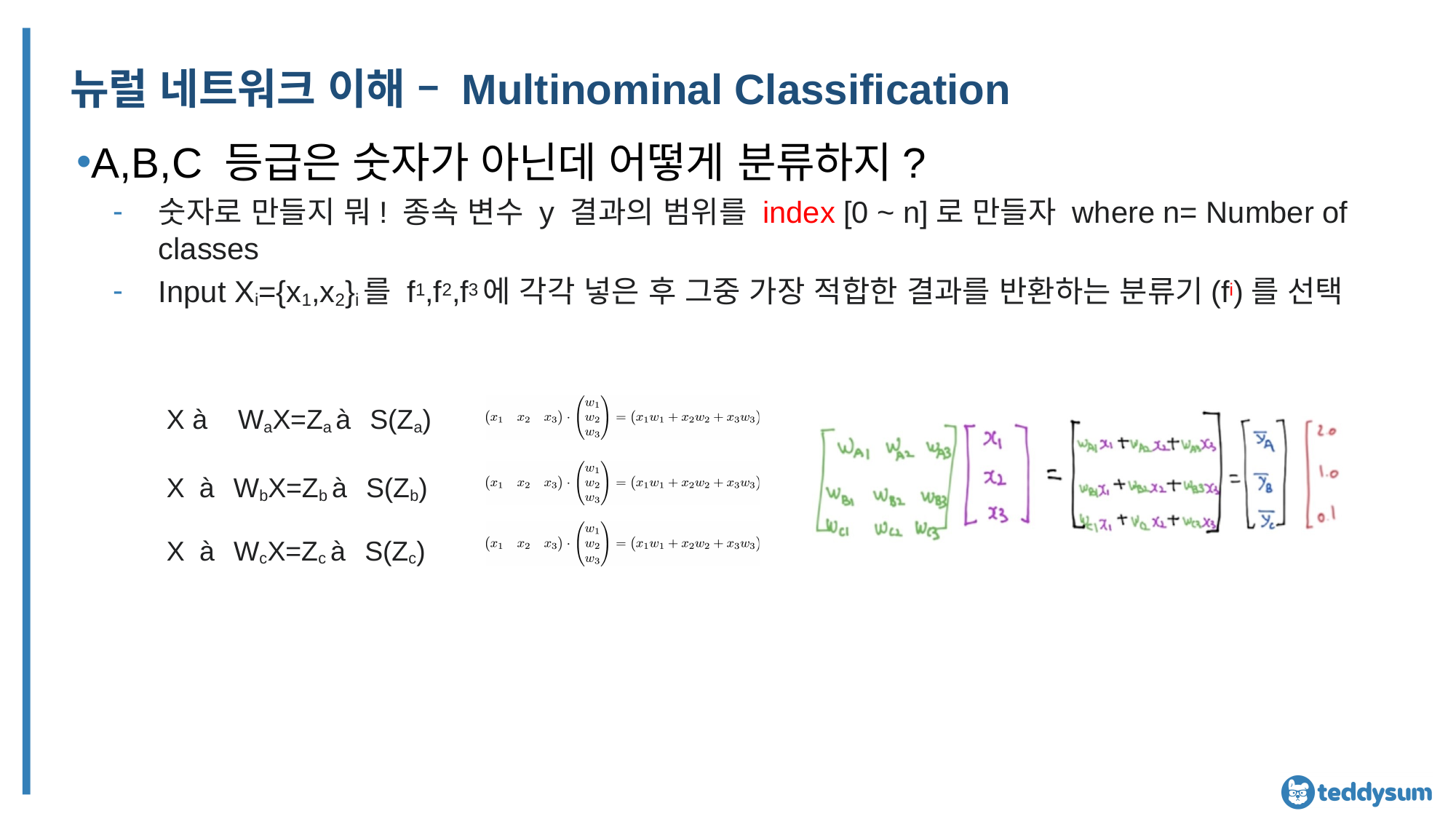

# 뉴럴 네트워크 이해 – Multinominal Classification
A,B,C 등급은 숫자가 아닌데 어떻게 분류하지?
숫자로 만들지 뭐! 종속 변수 y 결과의 범위를 index [0 ~ n]로 만들자 where n= Number of classes
Input Xi={x1,x2}i를 f1,f2,f3에 각각 넣은 후 그중 가장 적합한 결과를 반환하는 분류기(fi)를 선택

X à WaX=Za à S(Za)
X à WbX=Zb à S(Zb)  X à WcX=Zc à S(Zc)